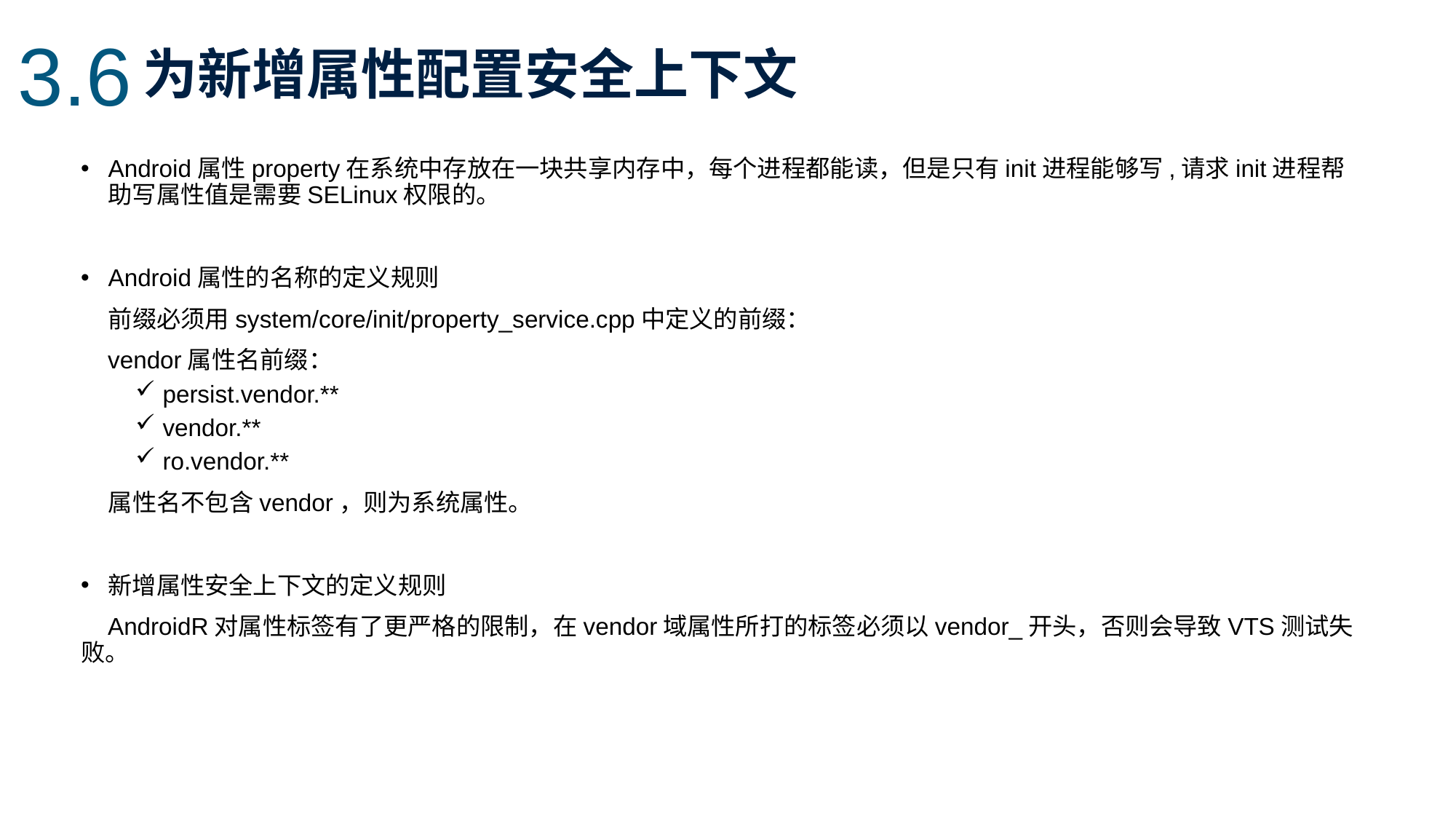

3.6
为新增属性配置安全上下文
Android属性property在系统中存放在一块共享内存中，每个进程都能读，但是只有init进程能够写,请求init进程帮助写属性值是需要SELinux权限的。

Android属性的名称的定义规则
    前缀必须用system/core/init/property_service.cpp中定义的前缀：
    vendor属性名前缀：
persist.vendor.**
vendor.**
ro.vendor.**
    属性名不包含vendor，则为系统属性。

新增属性安全上下文的定义规则
    AndroidR对属性标签有了更严格的限制，在vendor域属性所打的标签必须以vendor_开头，否则会导致VTS测试失败。